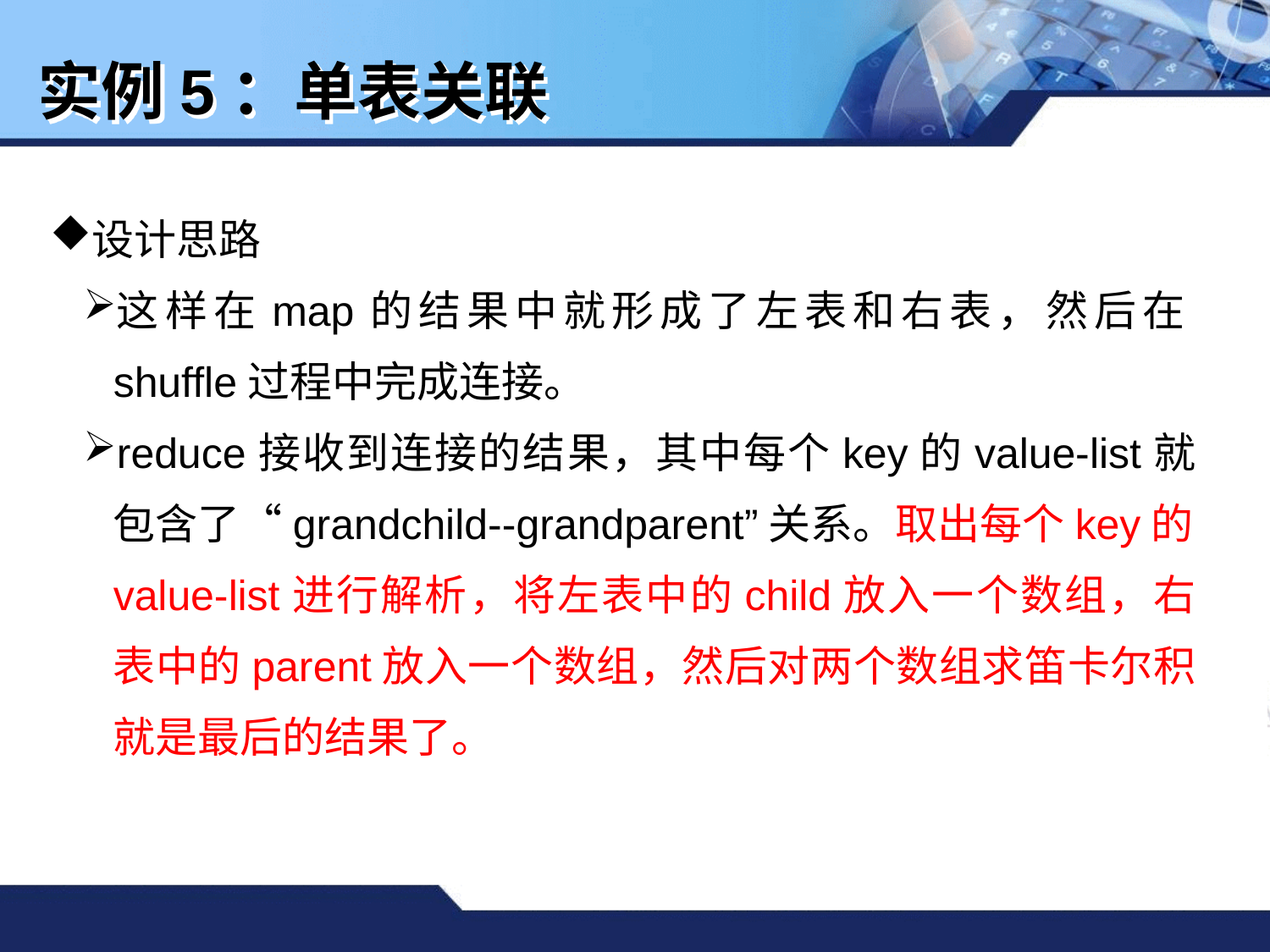

# 实例5：单表关联

设计思路
这样在map的结果中就形成了左表和右表，然后在shuffle过程中完成连接。
reduce接收到连接的结果，其中每个key的value-list就包含了“grandchild--grandparent”关系。取出每个key的value-list进行解析，将左表中的child放入一个数组，右表中的parent放入一个数组，然后对两个数组求笛卡尔积就是最后的结果了。